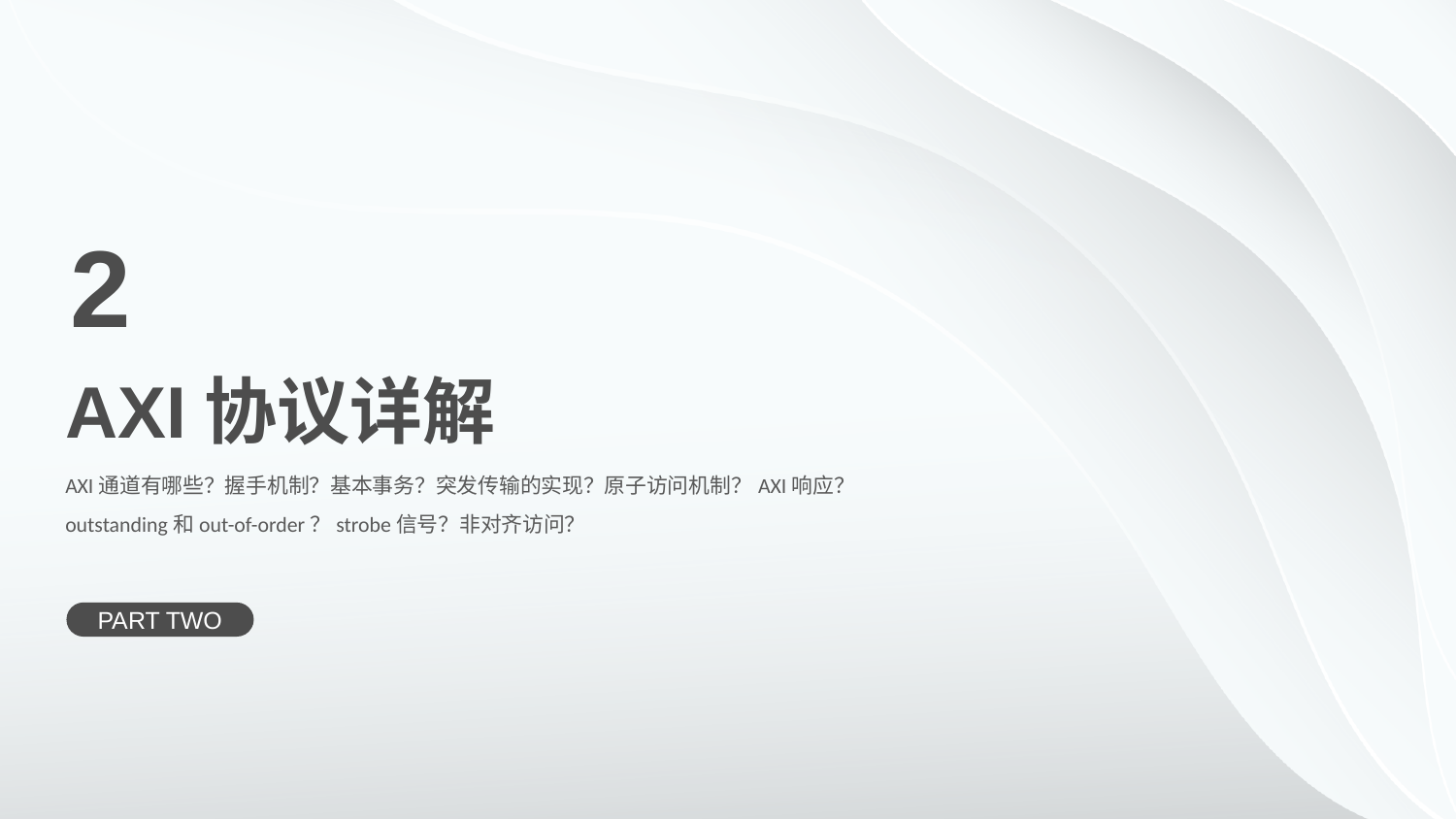

2
AXI协议详解
AXI通道有哪些？握手机制？基本事务？突发传输的实现？原子访问机制？AXI响应？outstanding和out-of-order？strobe信号？非对齐访问？

PART TWO